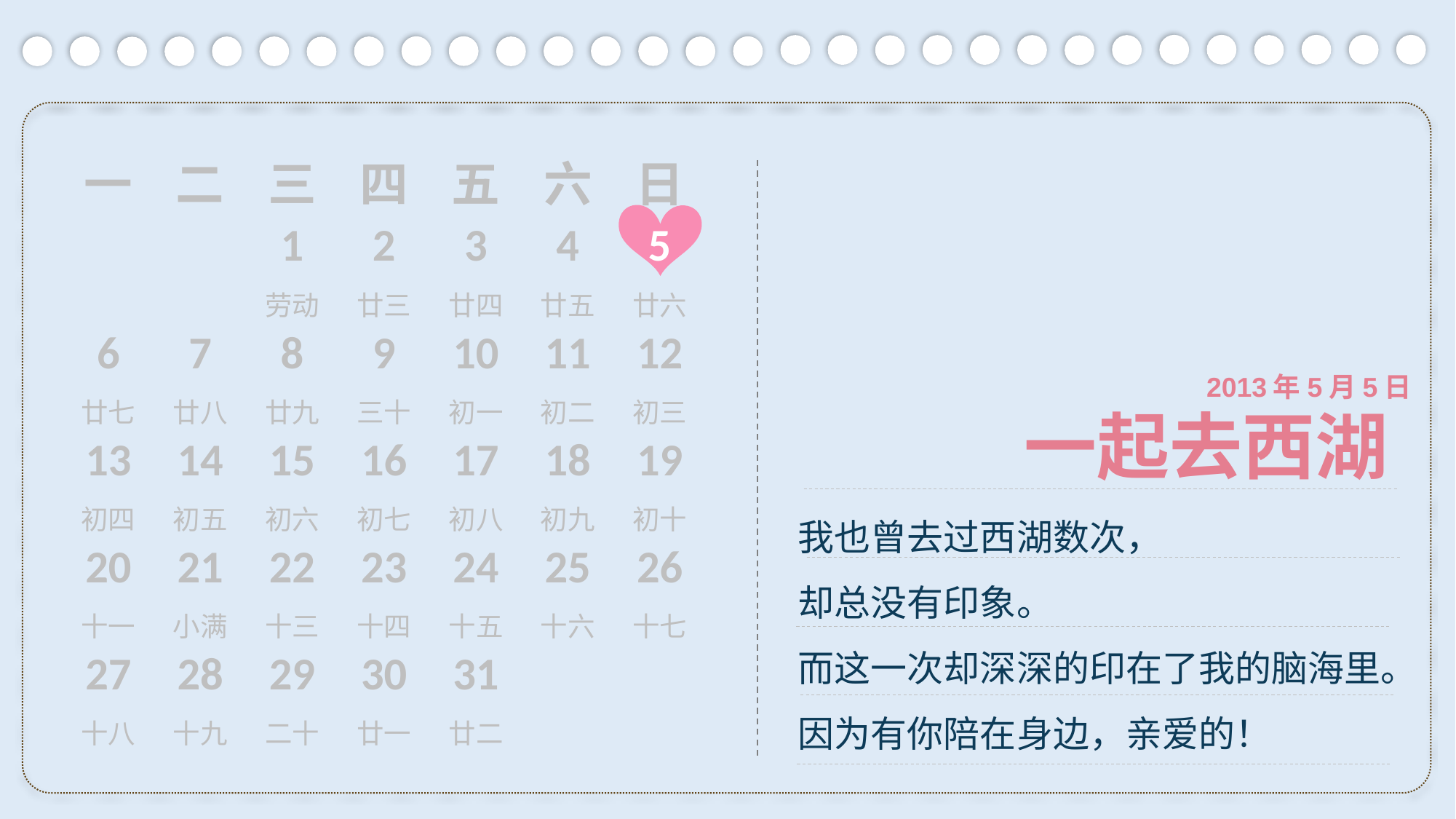

| 一 | 二 | 三 | 四 | 五 | 六 | 日 |
| --- | --- | --- | --- | --- | --- | --- |
|  |  | 1 | 2 | 3 | 4 | 5 |
|  |  | 劳动 | 廿三 | 廿四 | 廿五 | 廿六 |
| 6 | 7 | 8 | 9 | 10 | 11 | 12 |
| 廿七 | 廿八 | 廿九 | 三十 | 初一 | 初二 | 初三 |
| 13 | 14 | 15 | 16 | 17 | 18 | 19 |
| 初四 | 初五 | 初六 | 初七 | 初八 | 初九 | 初十 |
| 20 | 21 | 22 | 23 | 24 | 25 | 26 |
| 十一 | 小满 | 十三 | 十四 | 十五 | 十六 | 十七 |
| 27 | 28 | 29 | 30 | 31 |  |  |
| 十八 | 十九 | 二十 | 廿一 | 廿二 |  |  |

2013年5月5日
一起去西湖
我也曾去过西湖数次，
却总没有印象。
而这一次却深深的印在了我的脑海里。
因为有你陪在身边，亲爱的！